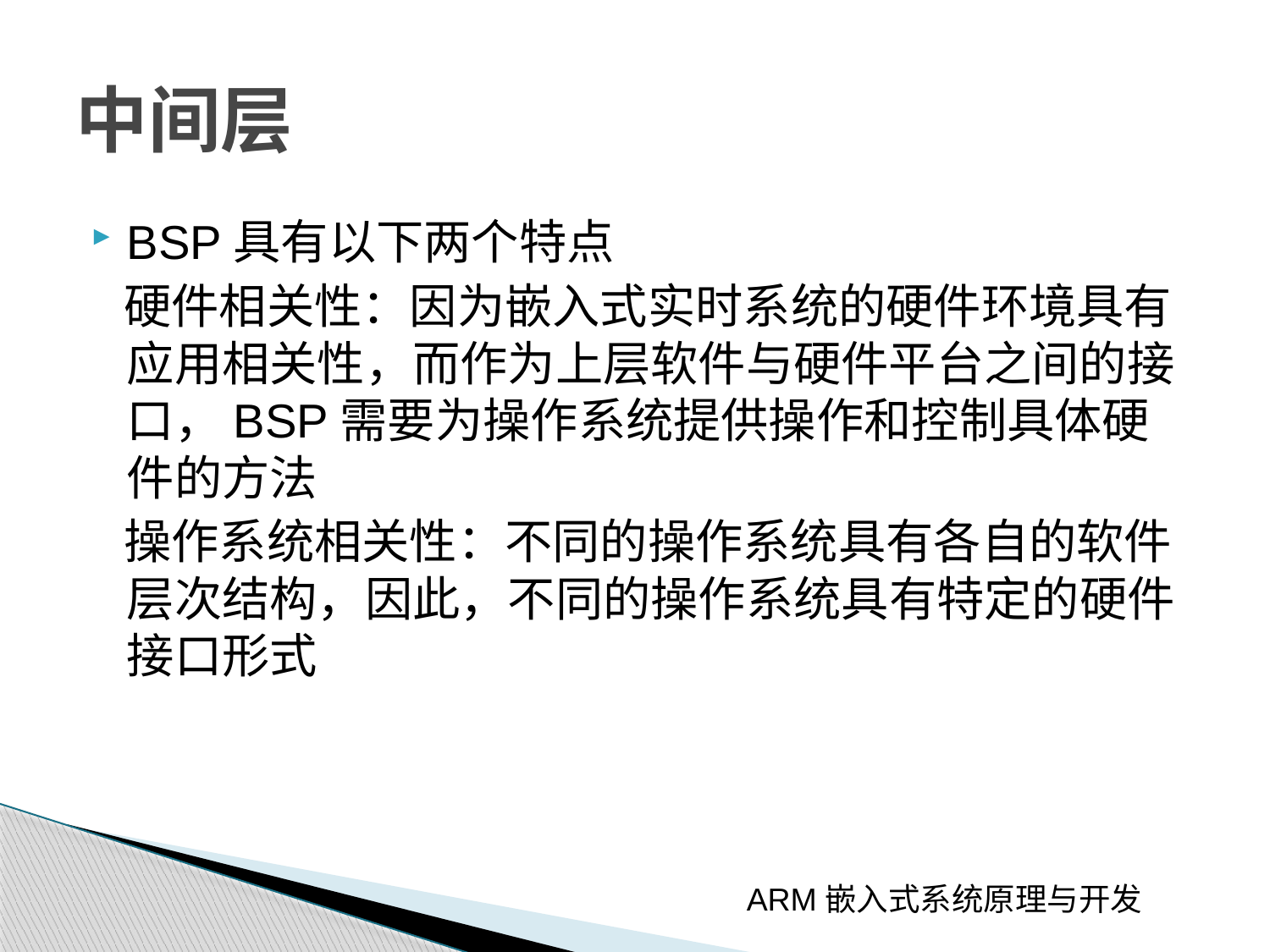

# 中间层
BSP具有以下两个特点
  硬件相关性：因为嵌入式实时系统的硬件环境具有应用相关性，而作为上层软件与硬件平台之间的接口，BSP需要为操作系统提供操作和控制具体硬件的方法
  操作系统相关性：不同的操作系统具有各自的软件层次结构，因此，不同的操作系统具有特定的硬件接口形式
ARM嵌入式系统原理与开发